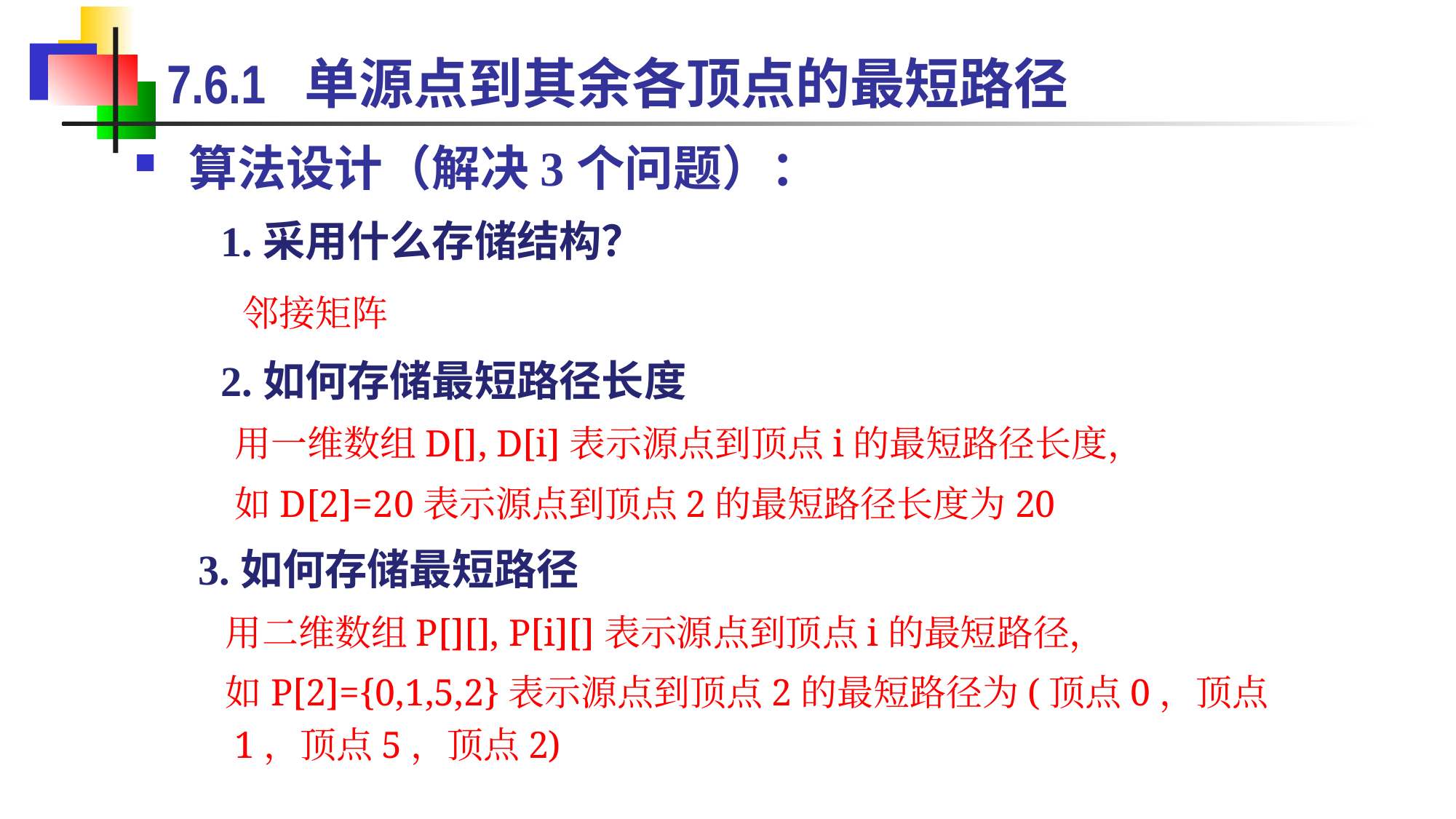

7.6.1  单源点到其余各顶点的最短路径
算法设计（解决3个问题）：
   1.采用什么存储结构？
    邻接矩阵
   2.如何存储最短路径长度
    用一维数组D[], D[i]表示源点到顶点i的最短路径长度，
    如D[2]=20表示源点到顶点2的最短路径长度为20
 3.如何存储最短路径
   用二维数组P[][], P[i][]表示源点到顶点i的最短路径，
   如P[2]={0,1,5,2}表示源点到顶点2的最短路径为(顶点0，顶点1，顶点5，顶点2)